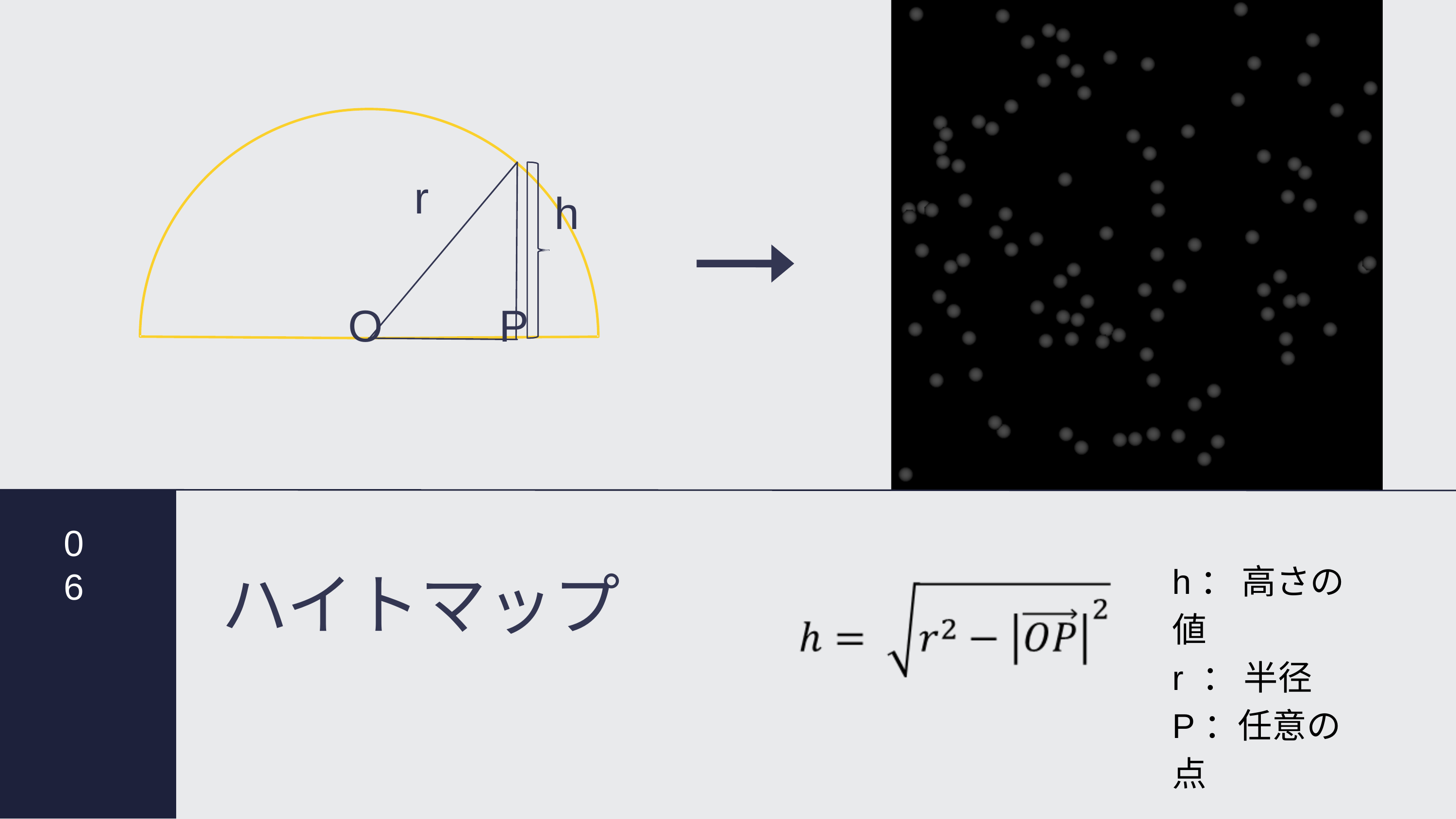

r
h

O
P

06
h： 高さの値
r ： 半径
P：任意の点

ハイトマップ